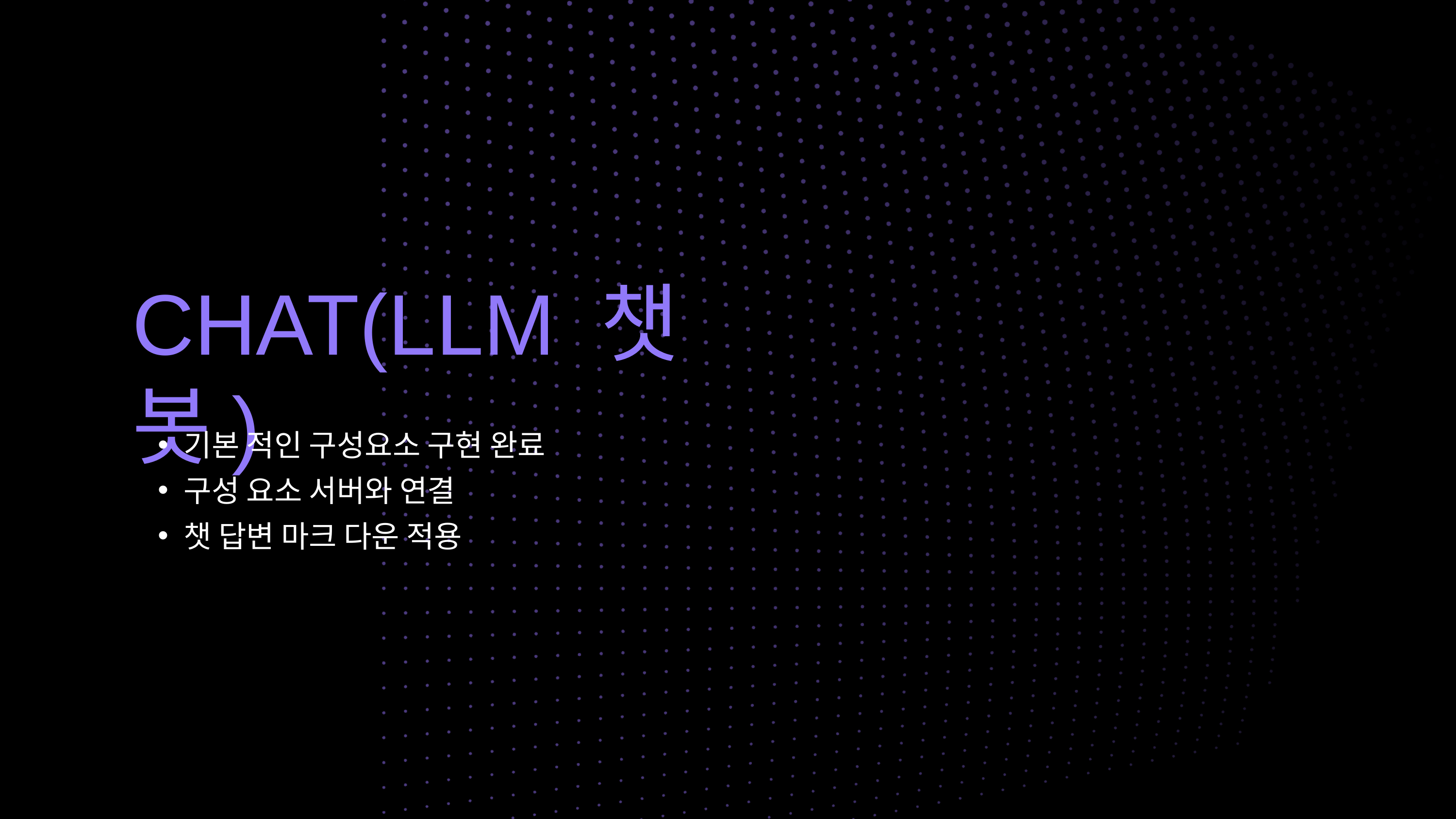

CHAT(LLM 챗봇)
기본 적인 구성요소 구현 완료
구성 요소 서버와 연결
챗 답변 마크 다운 적용